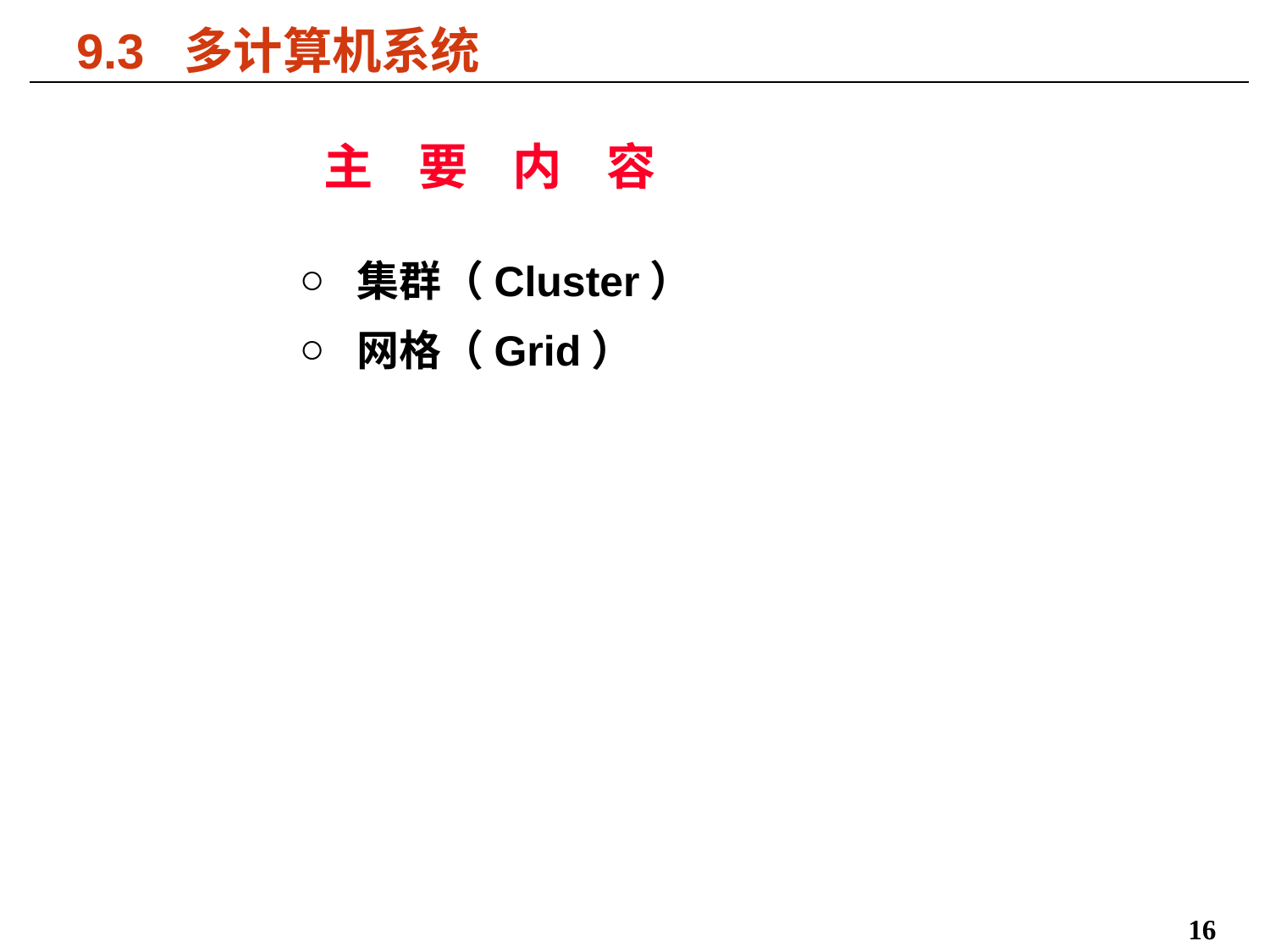

# 9.3  多计算机系统
主    要    内    容
  集群（Cluster）
  网格（Grid）